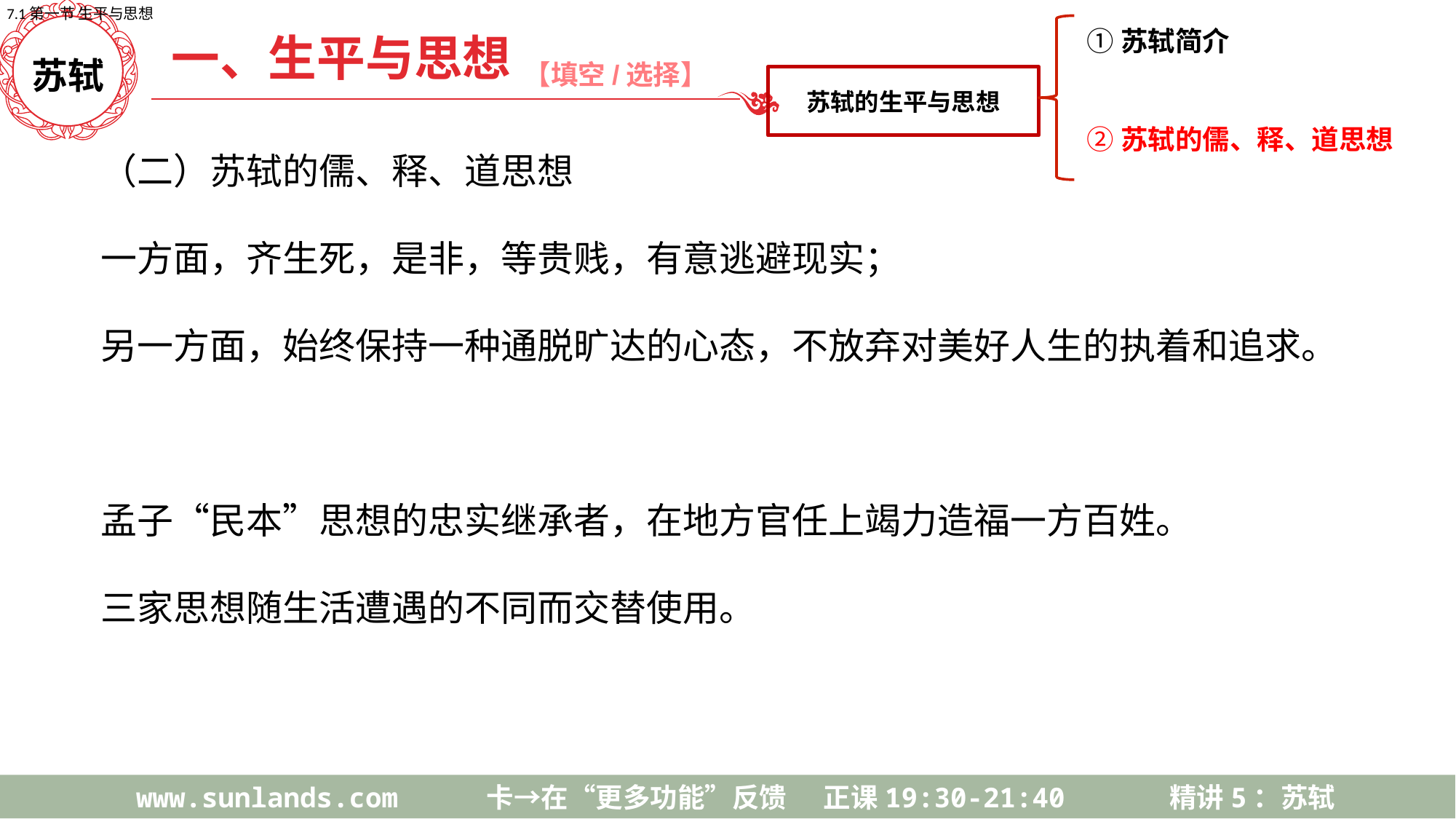

7.1第一节 生平与思想

苏轼的生平与思想

①苏轼简介

②苏轼的儒、释、道思想

一、生平与思想
【填空/选择】
苏轼

（二）苏轼的儒、释、道思想
一方面，齐生死，是非，等贵贱，有意逃避现实；
另一方面，始终保持一种通脱旷达的心态，不放弃对美好人生的执着和追求。

孟子“民本”思想的忠实继承者，在地方官任上竭力造福一方百姓。
三家思想随生活遭遇的不同而交替使用。